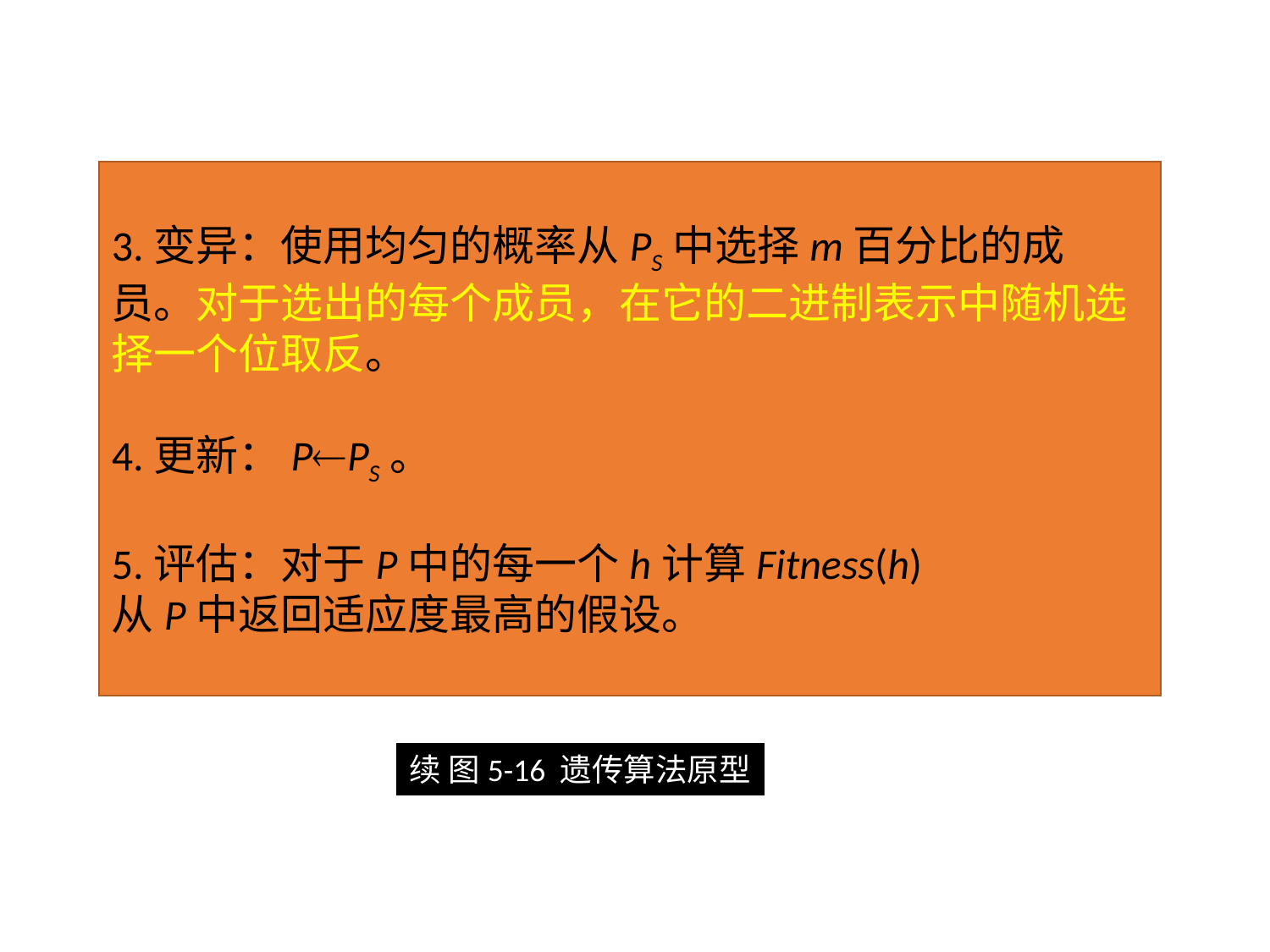

3.变异：使用均匀的概率从PS中选择m百分比的成员。对于选出的每个成员，在它的二进制表示中随机选择一个位取反。

4.更新：P←PS。

5.评估：对于P中的每一个h计算Fitness(h)
从P中返回适应度最高的假设。

续 图5-16 遗传算法原型